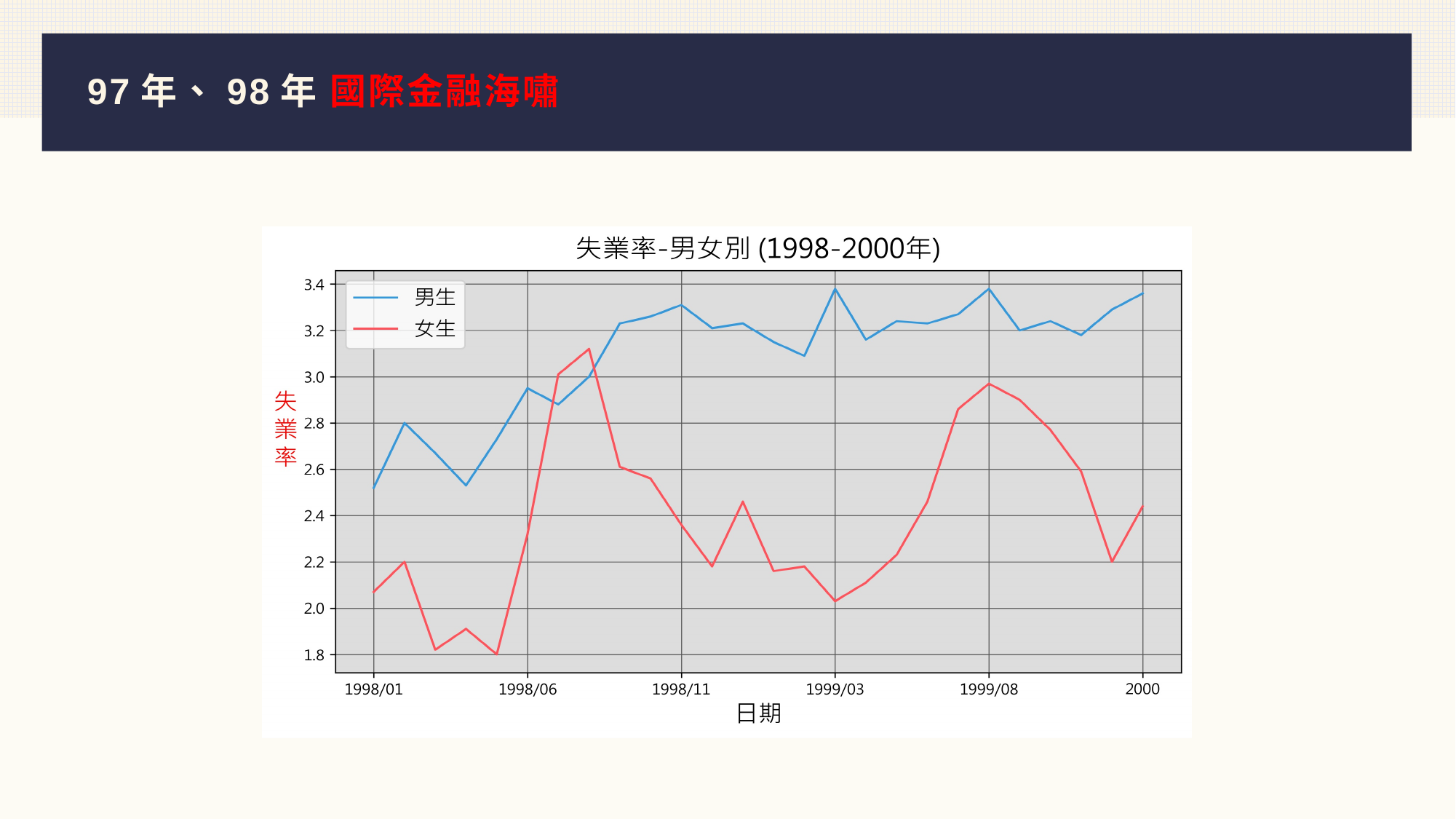

# 97年、98年 國際金融海嘯

### Chart

| Category |
|---|